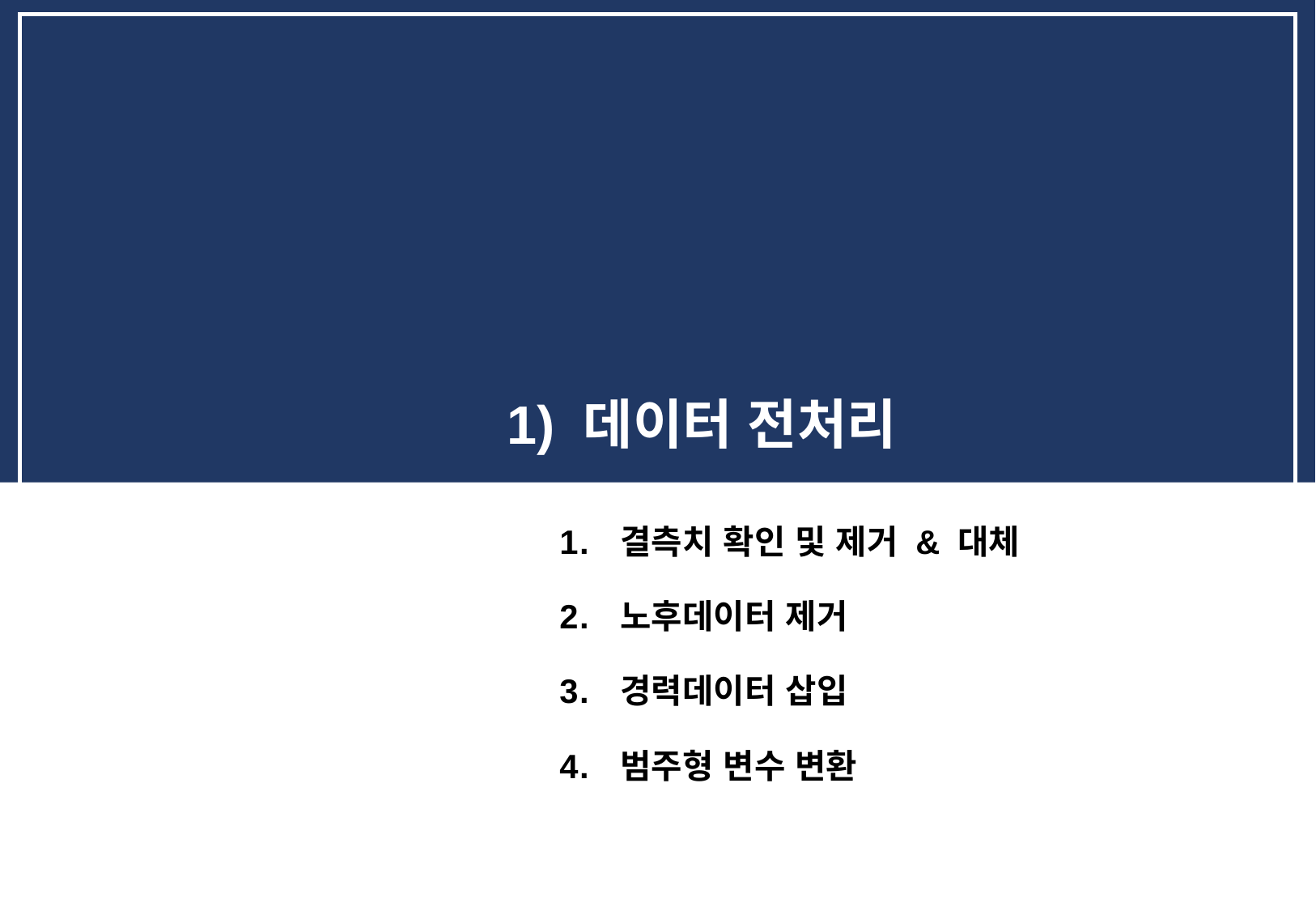

1) 데이터 전처리
결측치 확인 및 제거 & 대체
노후데이터 제거
경력데이터 삽입
범주형 변수 변환